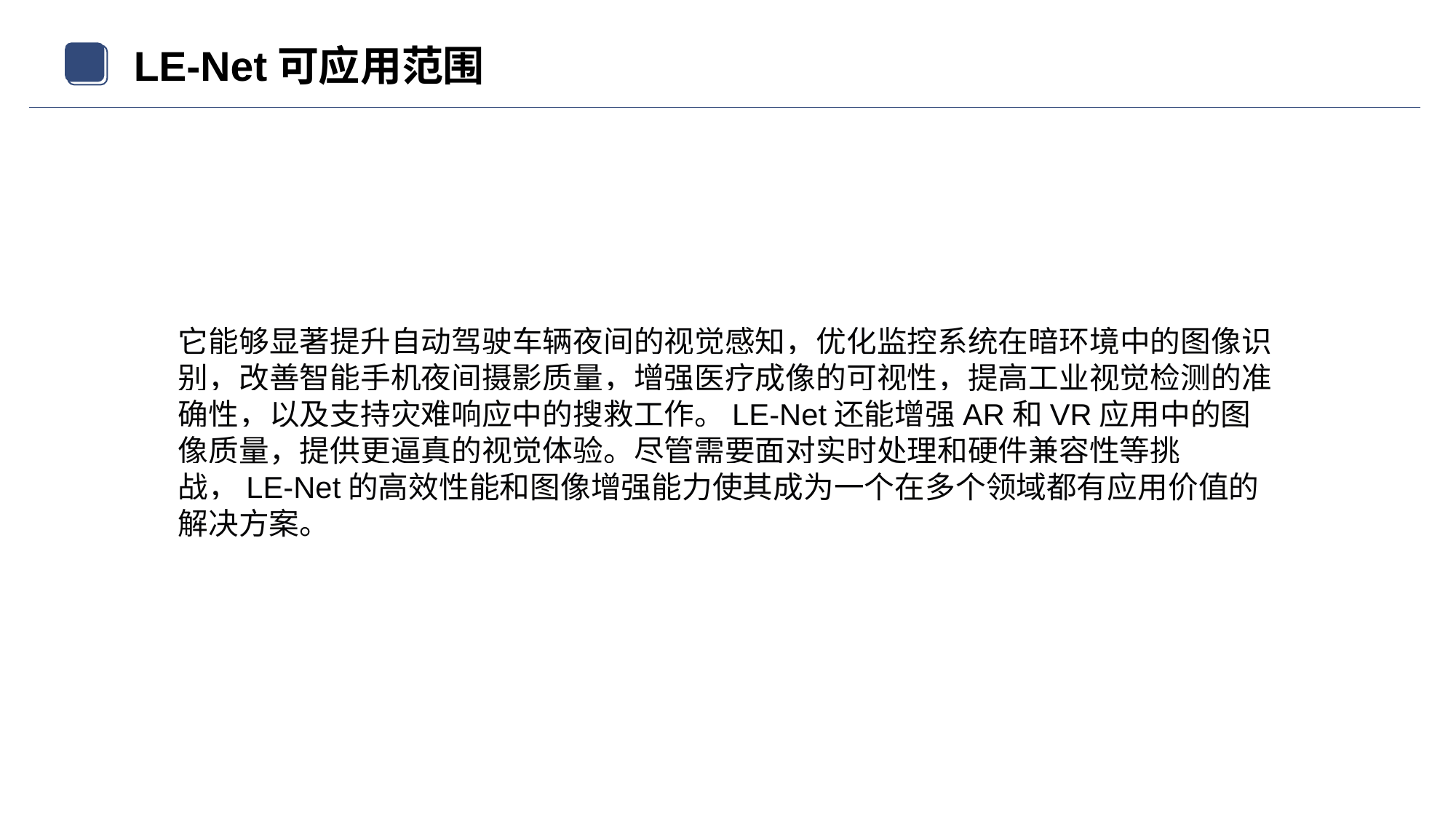

LE-Net可应用范围
它能够显著提升自动驾驶车辆夜间的视觉感知，优化监控系统在暗环境中的图像识别，改善智能手机夜间摄影质量，增强医疗成像的可视性，提高工业视觉检测的准确性，以及支持灾难响应中的搜救工作。LE-Net还能增强AR和VR应用中的图像质量，提供更逼真的视觉体验。尽管需要面对实时处理和硬件兼容性等挑战，LE-Net的高效性能和图像增强能力使其成为一个在多个领域都有应用价值的解决方案。